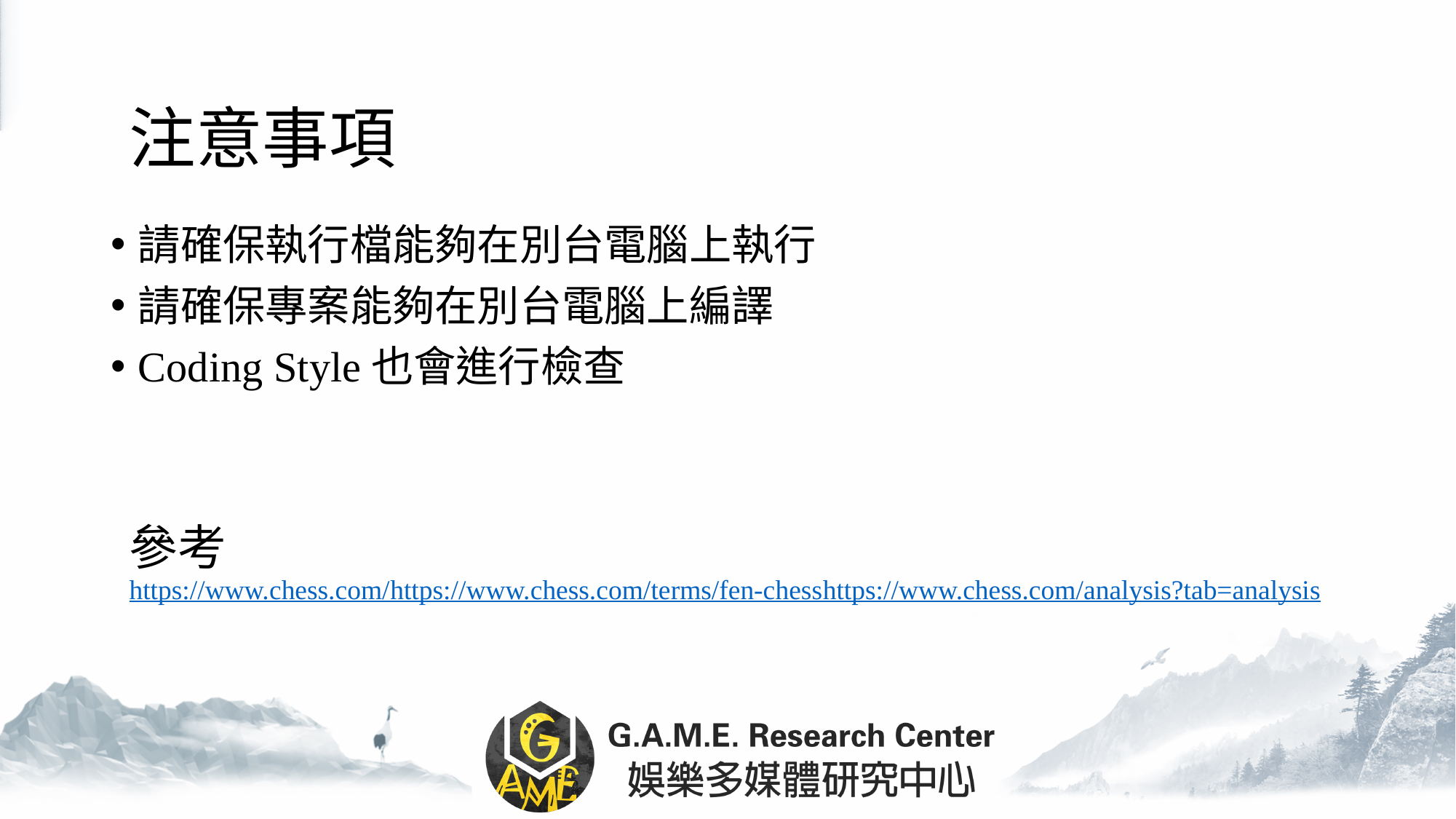

注意事項
請確保執行檔能夠在別台電腦上執行
請確保專案能夠在別台電腦上編譯
Coding Style也會進行檢查
# 參考 https://www.chess.com/ https://www.chess.com/terms/fen-chess https://www.chess.com/analysis?tab=analysis